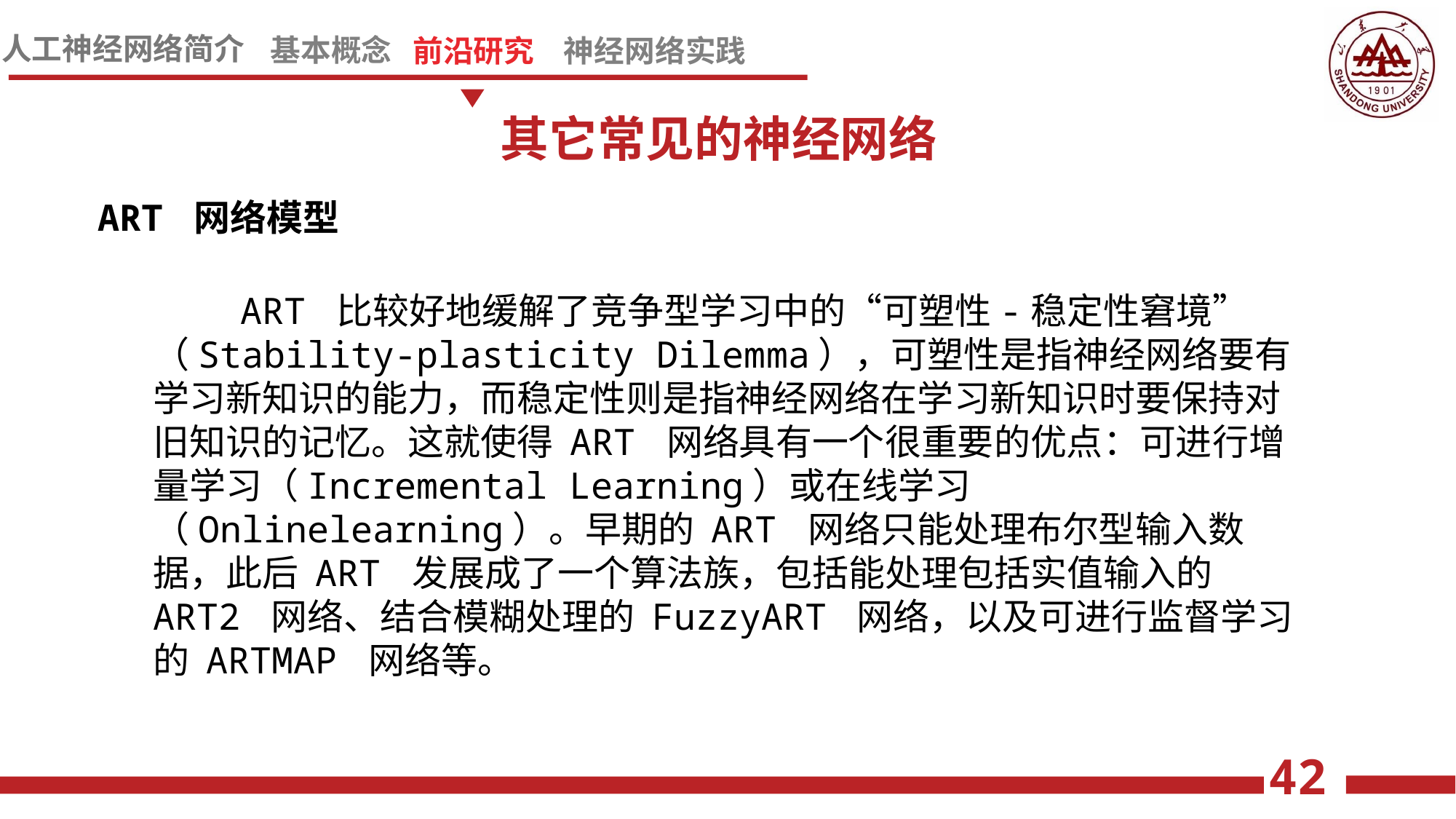

其它常见的神经网络
 ART 网络模型
    ART 比较好地缓解了竞争型学习中的“可塑性-稳定性窘境”（Stability-plasticity Dilemma），可塑性是指神经网络要有学习新知识的能力，而稳定性则是指神经网络在学习新知识时要保持对旧知识的记忆。这就使得 ART 网络具有一个很重要的优点：可进行增量学习（Incremental Learning）或在线学习（Onlinelearning）。早期的 ART 网络只能处理布尔型输入数据，此后 ART 发展成了一个算法族，包括能处理包括实值输入的 ART2 网络、结合模糊处理的 FuzzyART 网络，以及可进行监督学习的 ARTMAP 网络等。